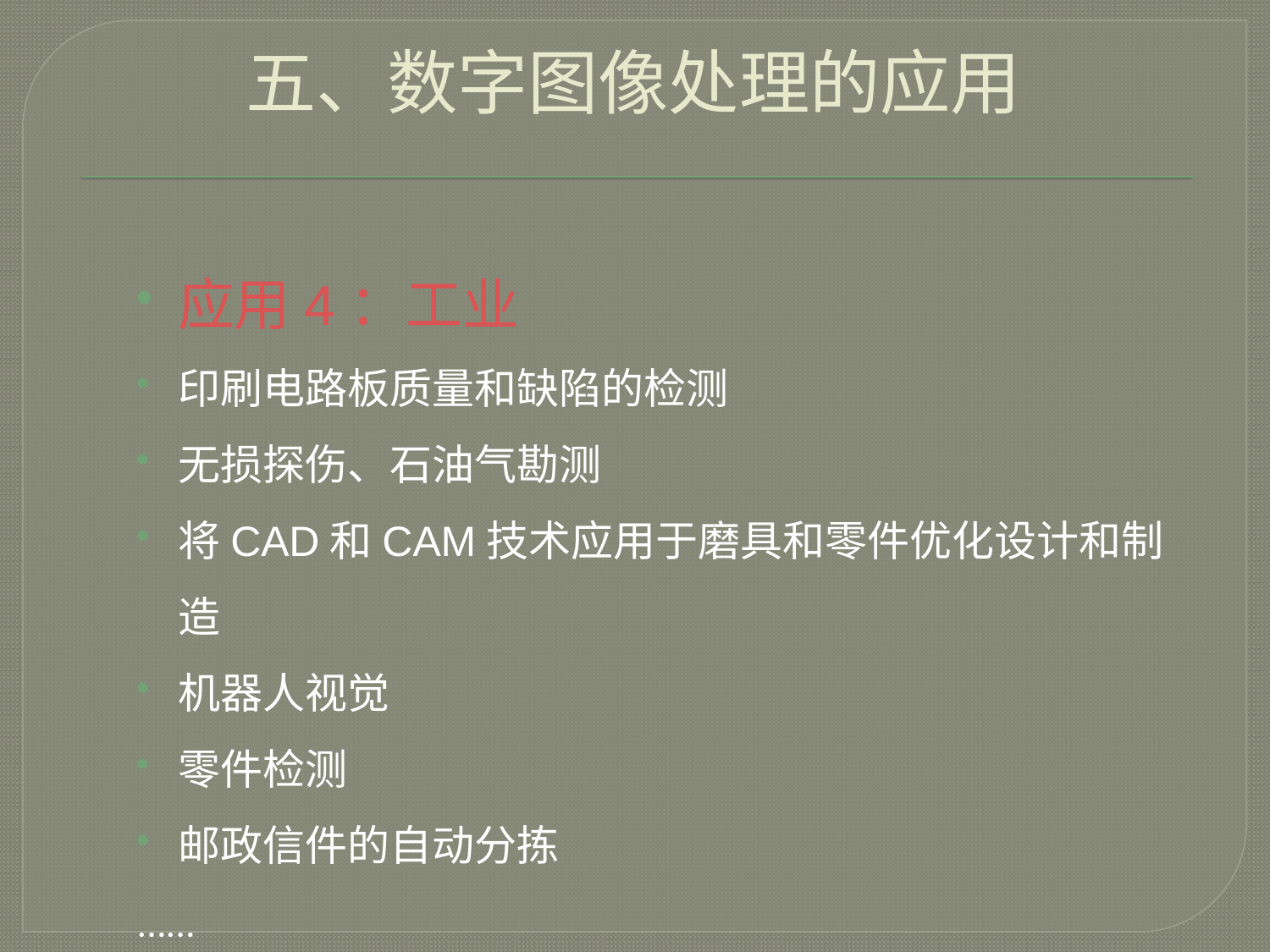

五、数字图像处理的应用
应用4：工业
印刷电路板质量和缺陷的检测
无损探伤、石油气勘测
将CAD和CAM技术应用于磨具和零件优化设计和制造
机器人视觉
零件检测
邮政信件的自动分拣
……